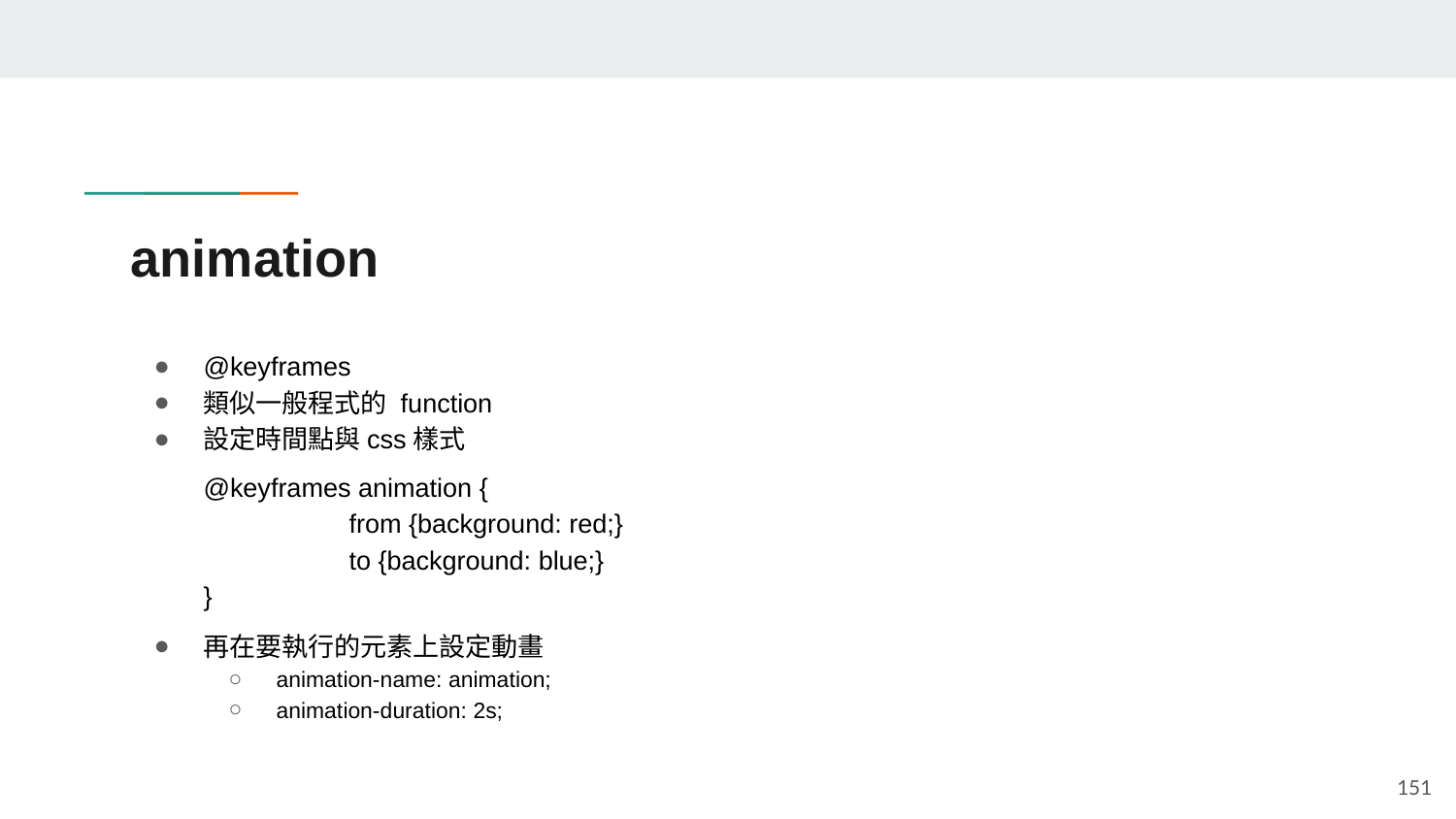

# animation
@keyframes
類似一般程式的 function
設定時間點與css樣式
@keyframes animation {
	from {background: red;}
	to {background: blue;}
}
再在要執行的元素上設定動畫
animation-name: animation;
animation-duration: 2s;

151